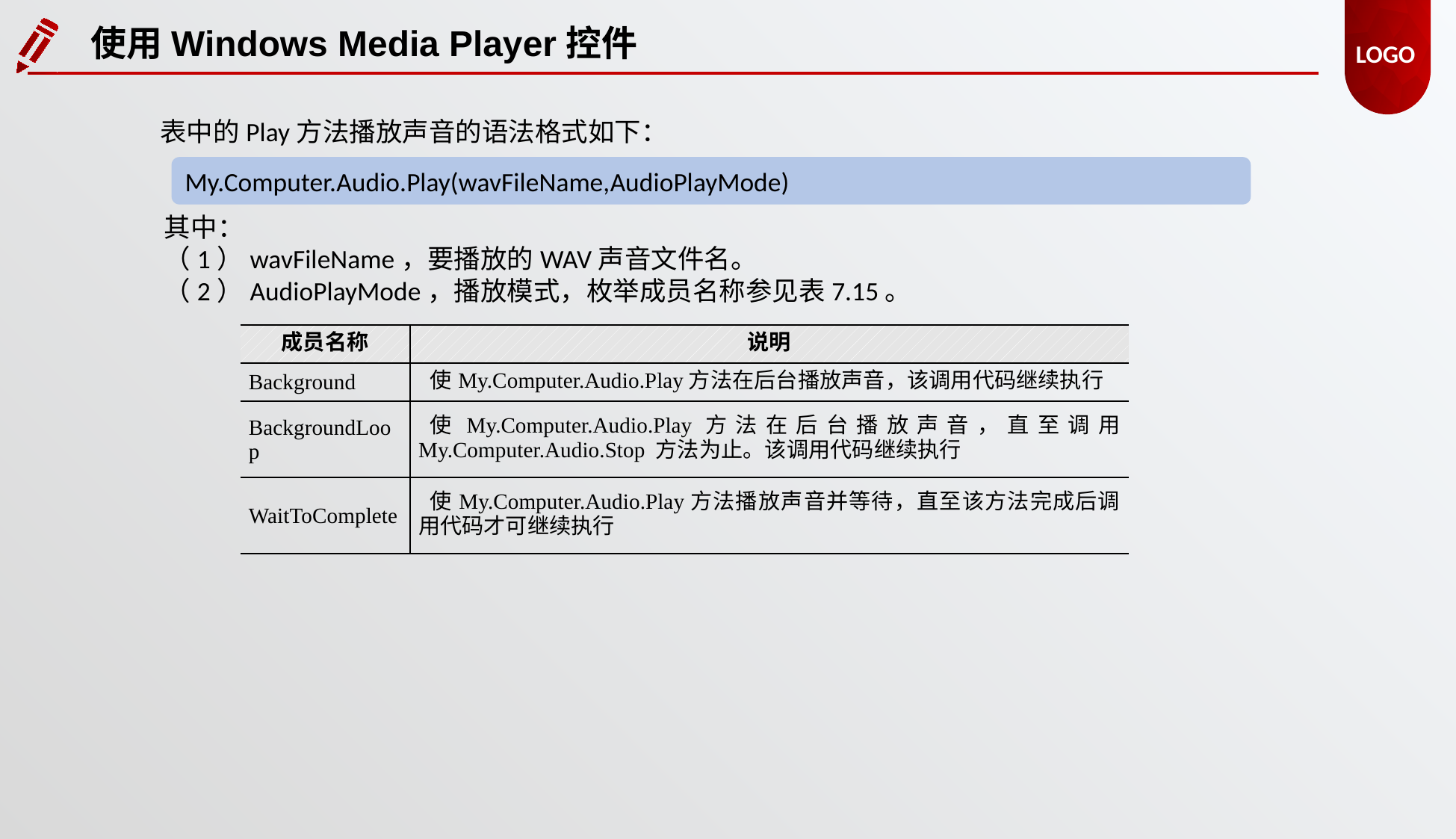

使用Windows Media Player控件
表中的Play方法播放声音的语法格式如下：
My.Computer.Audio.Play(wavFileName,AudioPlayMode)
其中：
（1）wavFileName，要播放的WAV声音文件名。
（2）AudioPlayMode，播放模式，枚举成员名称参见表7.15。
| 成员名称 | 说明 |
| --- | --- |
| Background | 使My.Computer.Audio.Play方法在后台播放声音，该调用代码继续执行 |
| BackgroundLoop | 使My.Computer.Audio.Play方法在后台播放声音，直至调用 My.Computer.Audio.Stop 方法为止。该调用代码继续执行 |
| WaitToComplete | 使My.Computer.Audio.Play方法播放声音并等待，直至该方法完成后调用代码才可继续执行 |